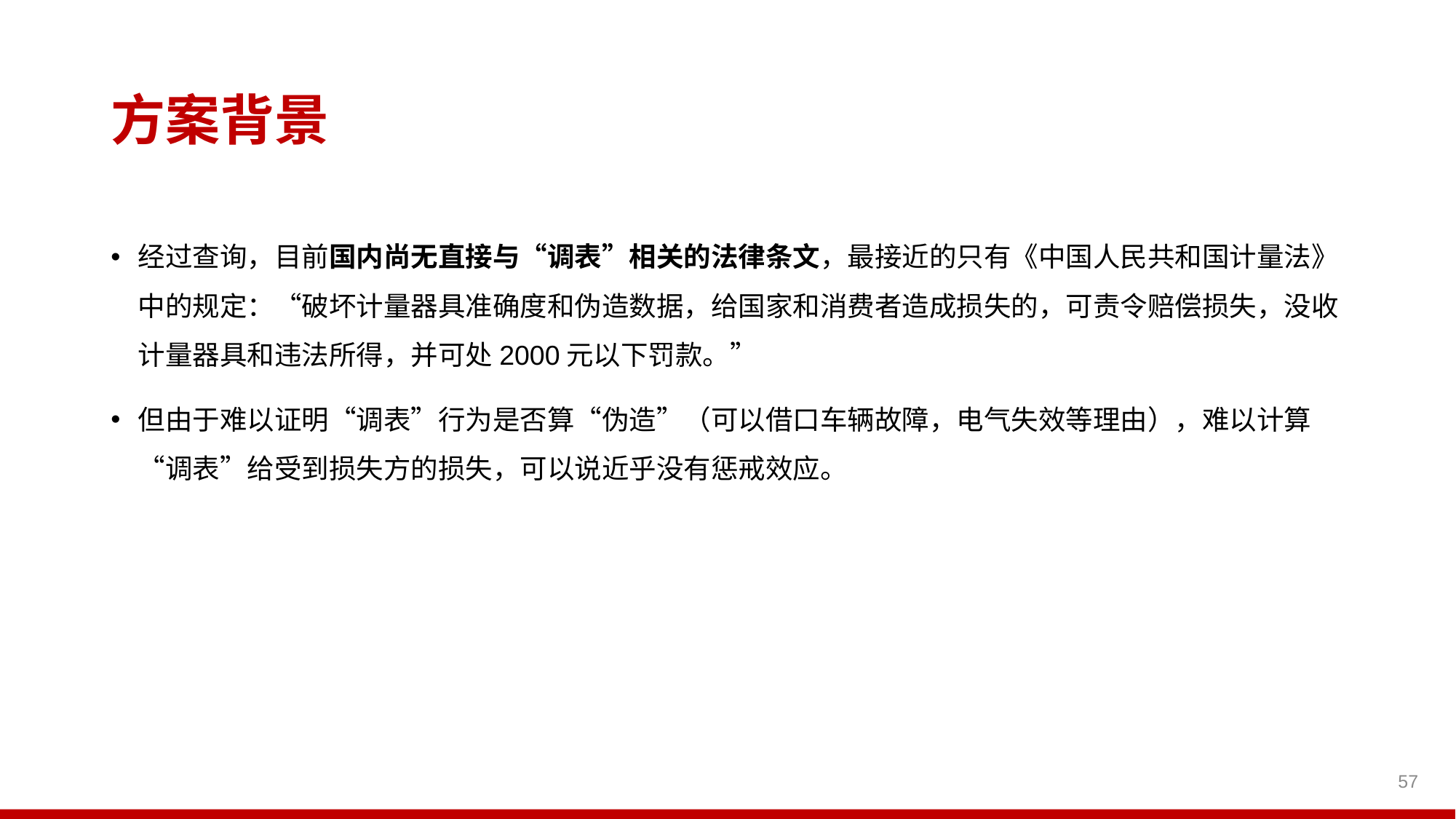

方案背景
经过查询，目前国内尚无直接与“调表”相关的法律条文，最接近的只有《中国人民共和国计量法》中的规定：“破坏计量器具准确度和伪造数据，给国家和消费者造成损失的，可责令赔偿损失，没收计量器具和违法所得，并可处2000元以下罚款。”
但由于难以证明“调表”行为是否算“伪造”（可以借口车辆故障，电气失效等理由），难以计算“调表”给受到损失方的损失，可以说近乎没有惩戒效应。
57